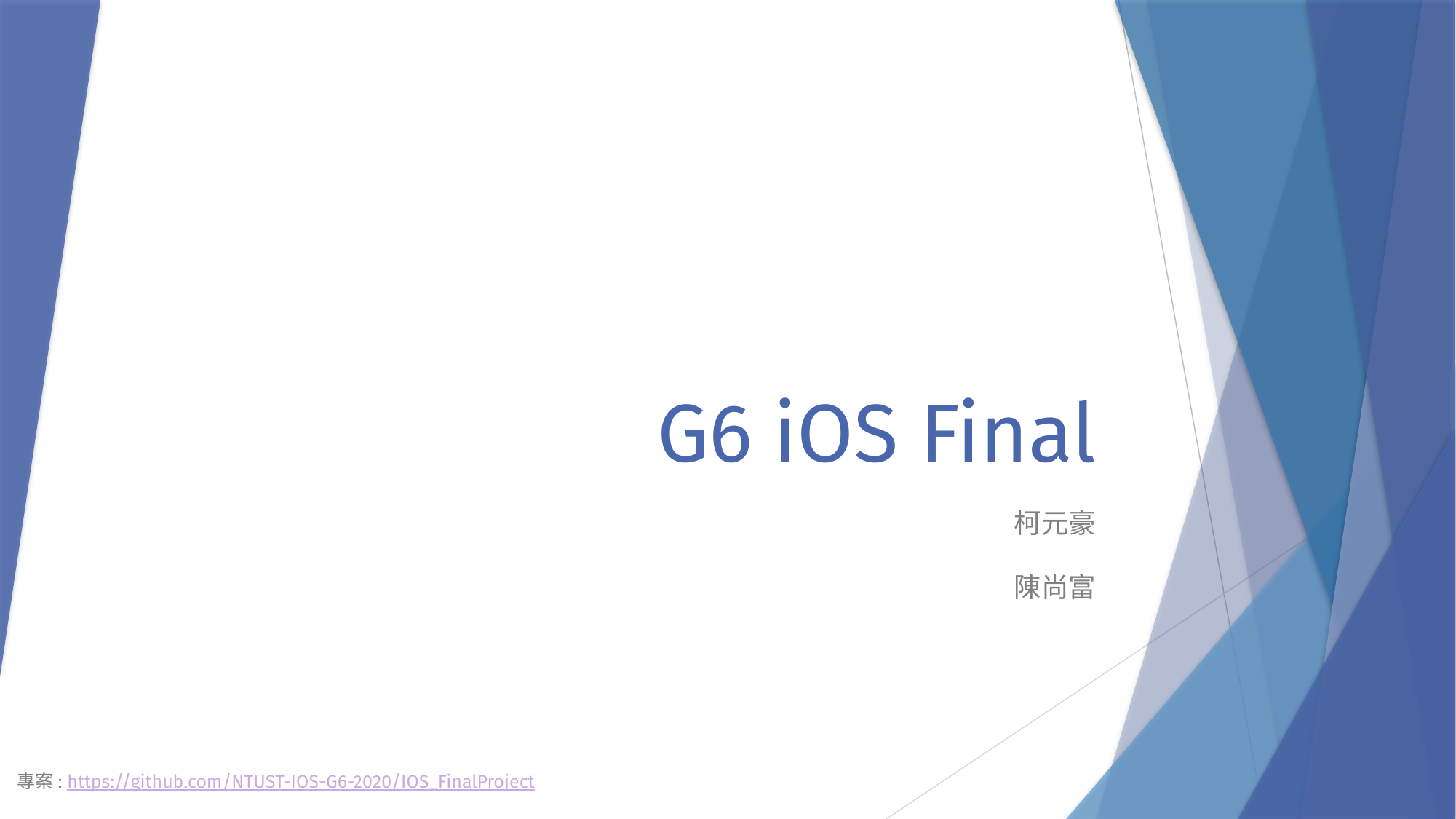

# G6 iOS Final
柯元豪
陳尚富

專案: https://github.com/NTUST-IOS-G6-2020/IOS_FinalProject